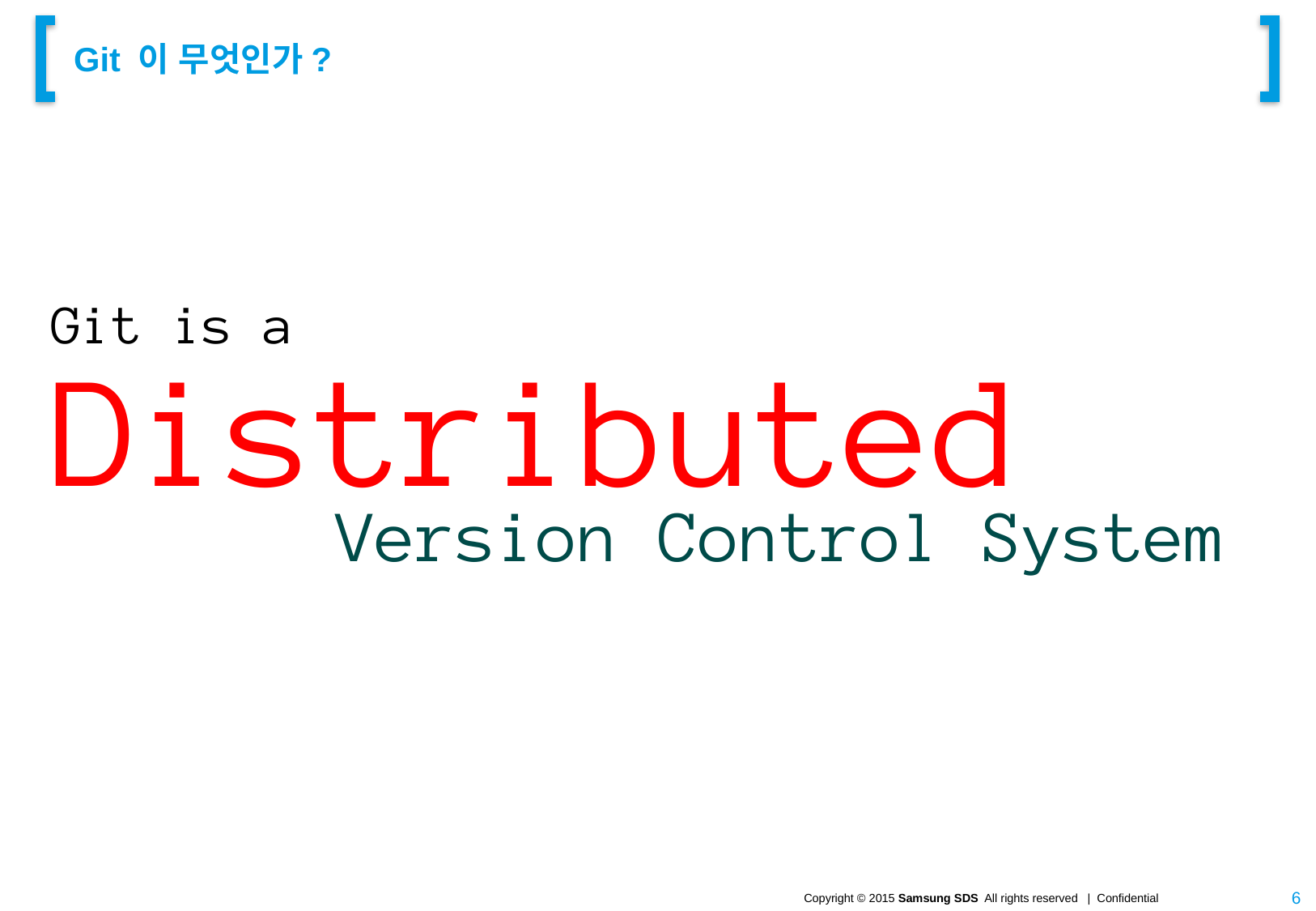

# Git 이 무엇인가?
Git is a
Distributed
Version Control System